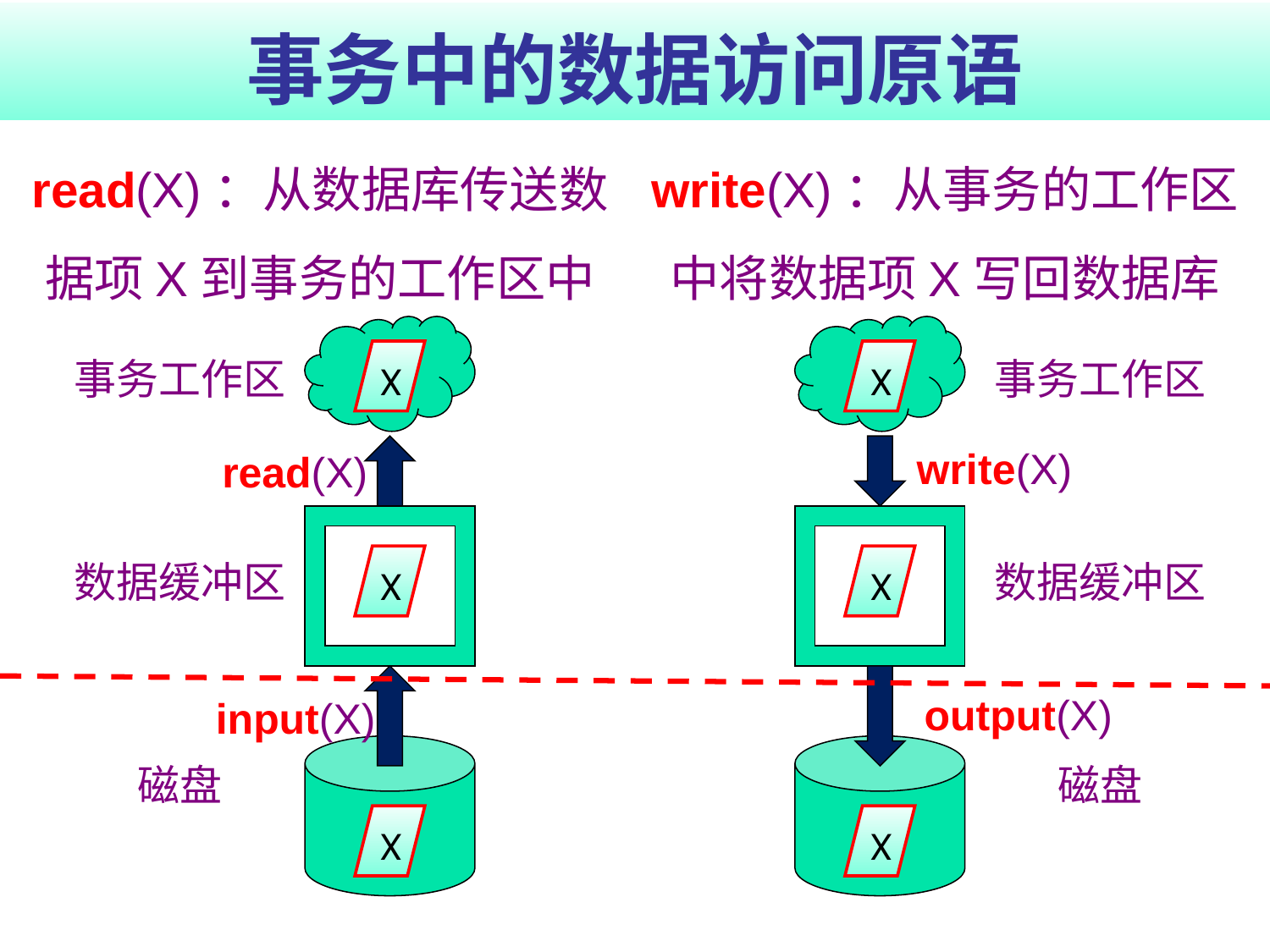

# 事务中的数据访问原语
read(X)：从数据库传送数据项X到事务的工作区中
write(X)：从事务的工作区中将数据项X写回数据库

X
X
事务工作区

数据缓冲区

磁盘
事务工作区

数据缓冲区

磁盘

write(X)
read(X)

X
X

output(X)
input(X)

X
X